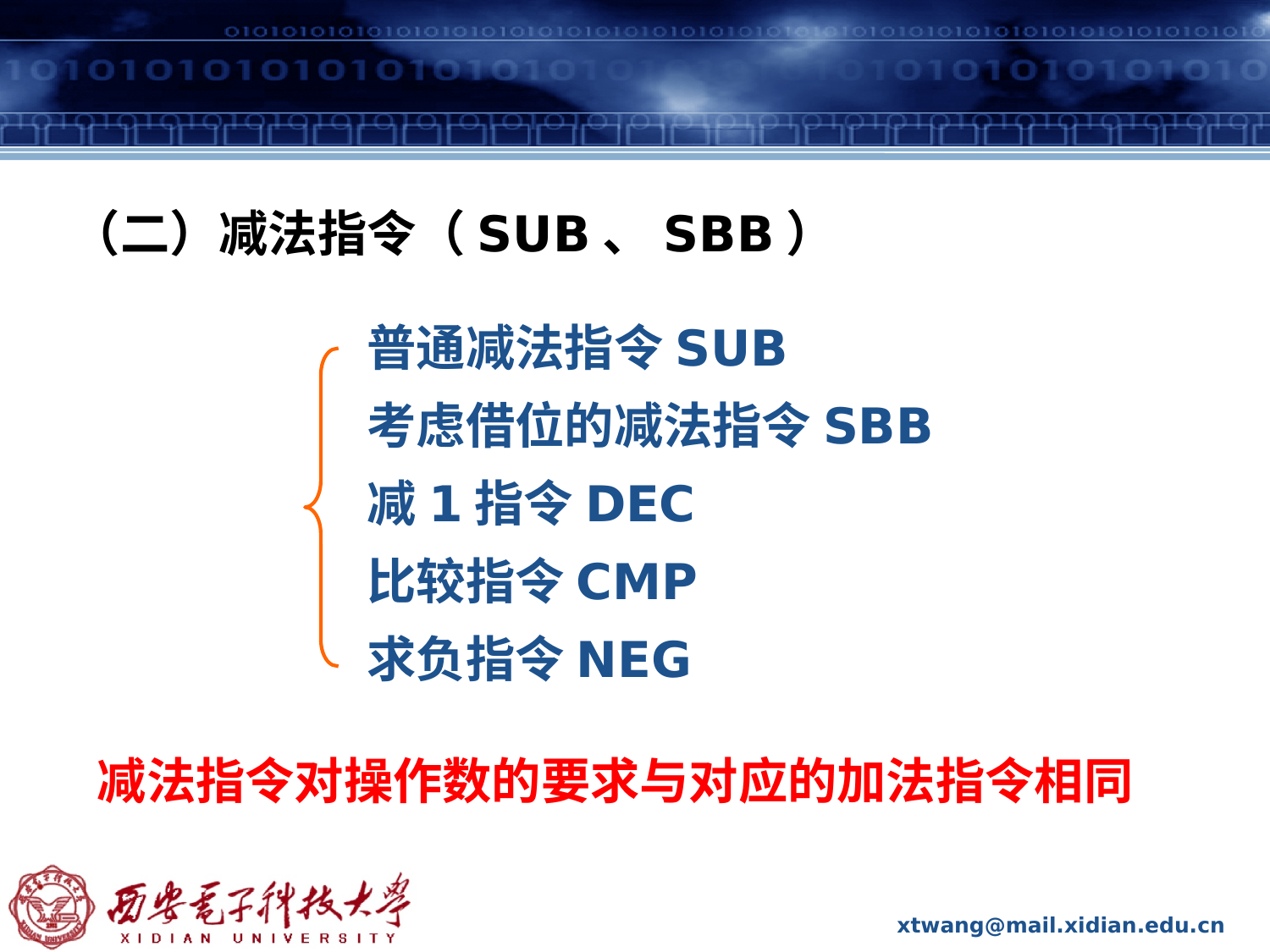

#
（二）减法指令（SUB、SBB）
普通减法指令SUB
考虑借位的减法指令SBB
减1指令DEC
比较指令CMP
求负指令NEG

减法指令对操作数的要求与对应的加法指令相同